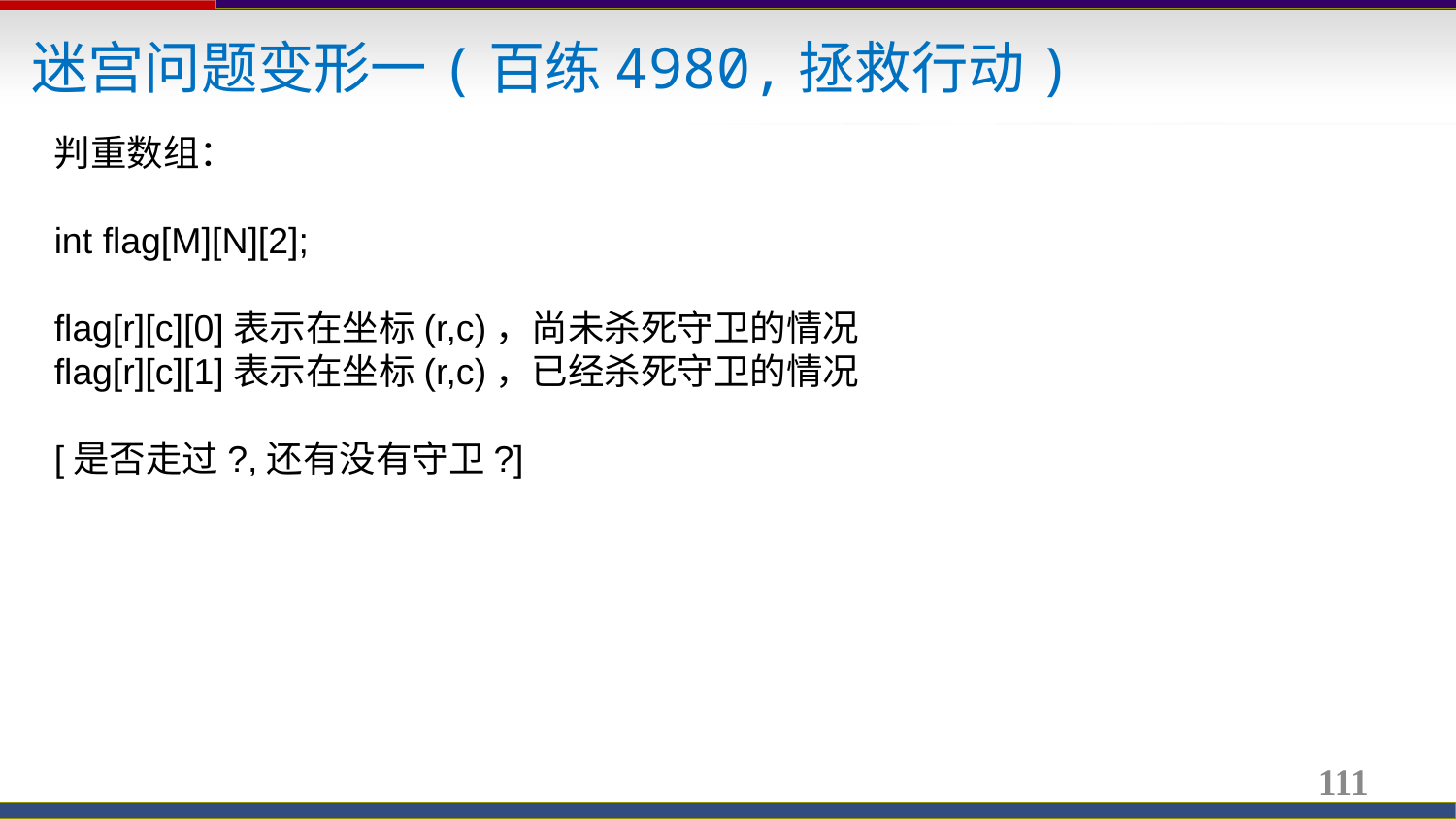

迷宫问题变形一(百练4980,拯救行动)
判重数组：

int flag[M][N][2];

flag[r][c][0]表示在坐标(r,c)，尚未杀死守卫的情况
flag[r][c][1]表示在坐标(r,c)，已经杀死守卫的情况

[是否走过?,还有没有守卫?]